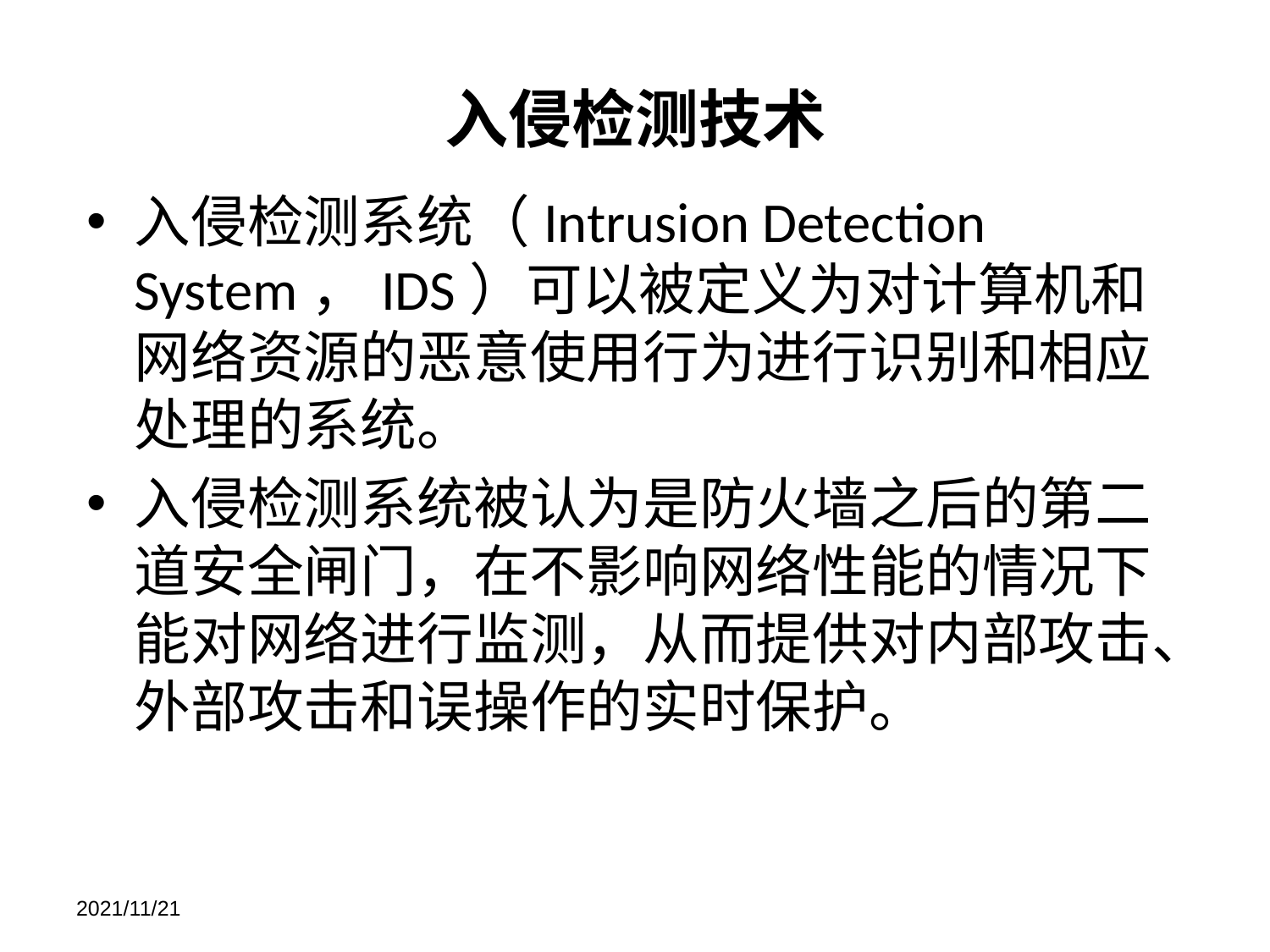

入侵检测技术
入侵检测系统（Intrusion Detection System，IDS）可以被定义为对计算机和网络资源的恶意使用行为进行识别和相应处理的系统。
入侵检测系统被认为是防火墙之后的第二道安全闸门，在不影响网络性能的情况下能对网络进行监测，从而提供对内部攻击、外部攻击和误操作的实时保护。
2021/11/21